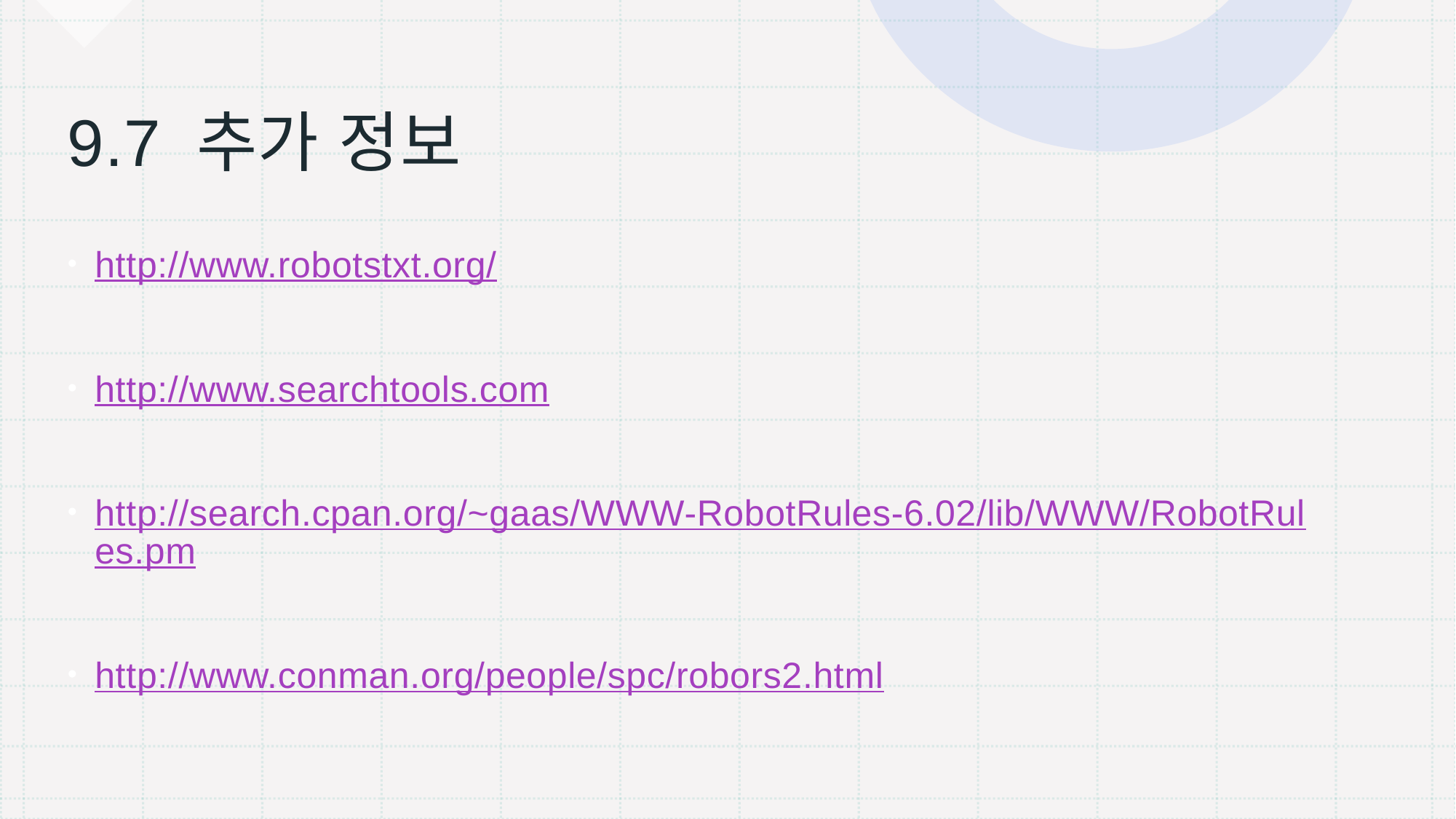

# 9.7 추가 정보
http://www.robotstxt.org/

http://www.searchtools.com

http://search.cpan.org/~gaas/WWW-RobotRules-6.02/lib/WWW/RobotRules.pm

http://www.conman.org/people/spc/robors2.html